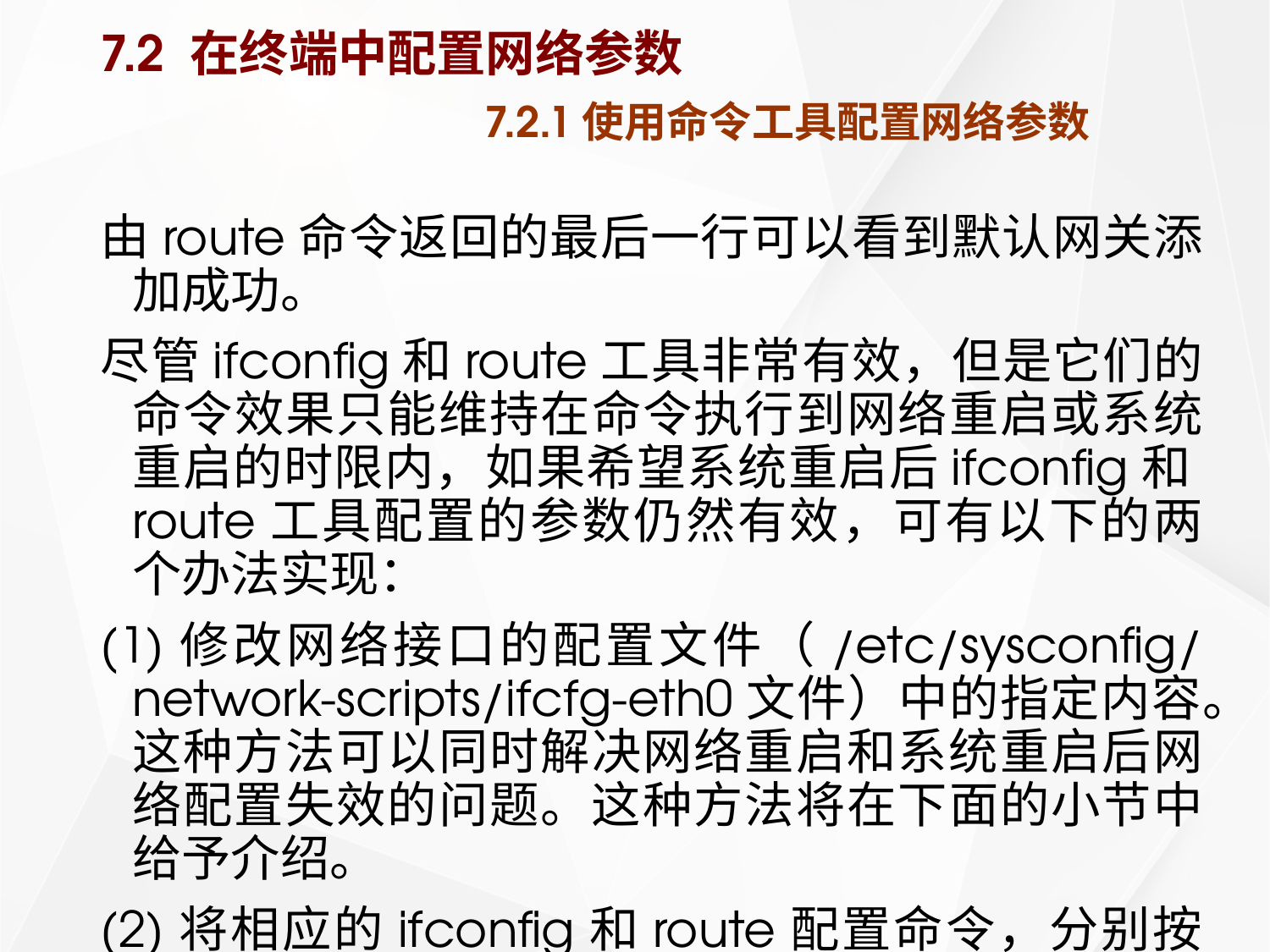

# 7.2 在终端中配置网络参数 7.2.1使用命令工具配置网络参数
由route命令返回的最后一行可以看到默认网关添加成功。
尽管ifconfig和route工具非常有效，但是它们的命令效果只能维持在命令执行到网络重启或系统重启的时限内，如果希望系统重启后ifconfig和route工具配置的参数仍然有效，可有以下的两个办法实现：
(1)修改网络接口的配置文件（/etc/sysconfig/network-scripts/ifcfg-eth0文件）中的指定内容。这种方法可以同时解决网络重启和系统重启后网络配置失效的问题。这种方法将在下面的小节中给予介绍。
(2)将相应的ifconfig和route配置命令，分别按行写入/etc/rc.d/rc.local文件。这种方法可以解决系统重启后ifconfig和route命令失效的问题，但是不能解决网络重启后ifconfig和route命令失效的问题。